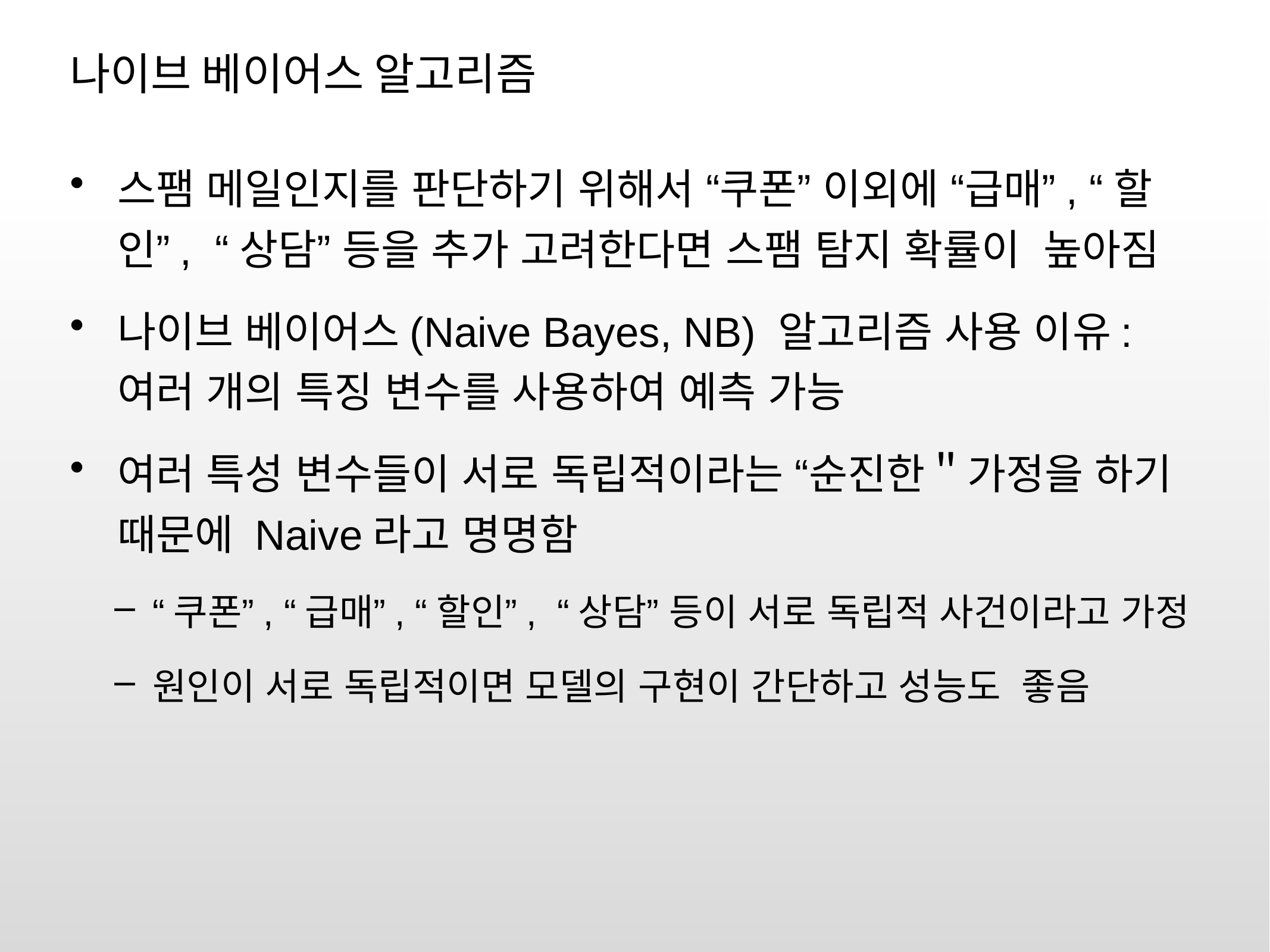

# 나이브 베이어스 알고리즘
스팸 메일인지를 판단하기 위해서 “쿠폰” 이외에 “급매”, “할인”,  “상담” 등을 추가 고려한다면 스팸 탐지 확률이  높아짐
나이브 베이어스(Naive Bayes, NB) 알고리즘 사용 이유: 여러 개의 특징 변수를 사용하여 예측 가능
여러 특성 변수들이 서로 독립적이라는 “순진한＂가정을 하기 때문에 Naive라고 명명함
“쿠폰”, “급매”, “할인”,  “상담” 등이 서로 독립적 사건이라고 가정
원인이 서로 독립적이면 모델의 구현이 간단하고 성능도  좋음
251